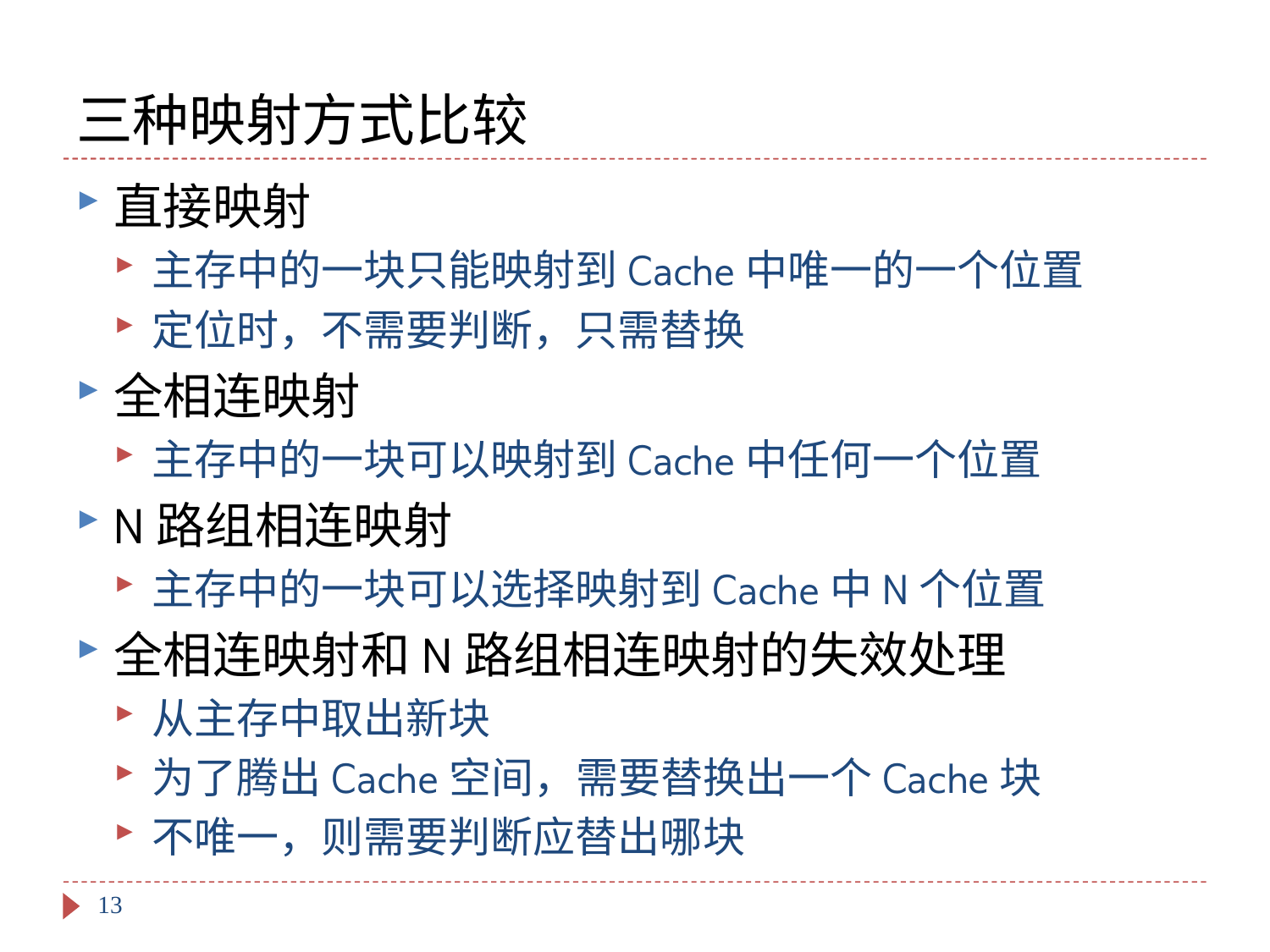

# 三种映射方式比较
直接映射
主存中的一块只能映射到Cache中唯一的一个位置
定位时，不需要判断，只需替换
全相连映射
主存中的一块可以映射到Cache中任何一个位置
N路组相连映射
主存中的一块可以选择映射到Cache中N个位置
全相连映射和N路组相连映射的失效处理
从主存中取出新块
为了腾出Cache空间，需要替换出一个Cache块
不唯一，则需要判断应替出哪块

13